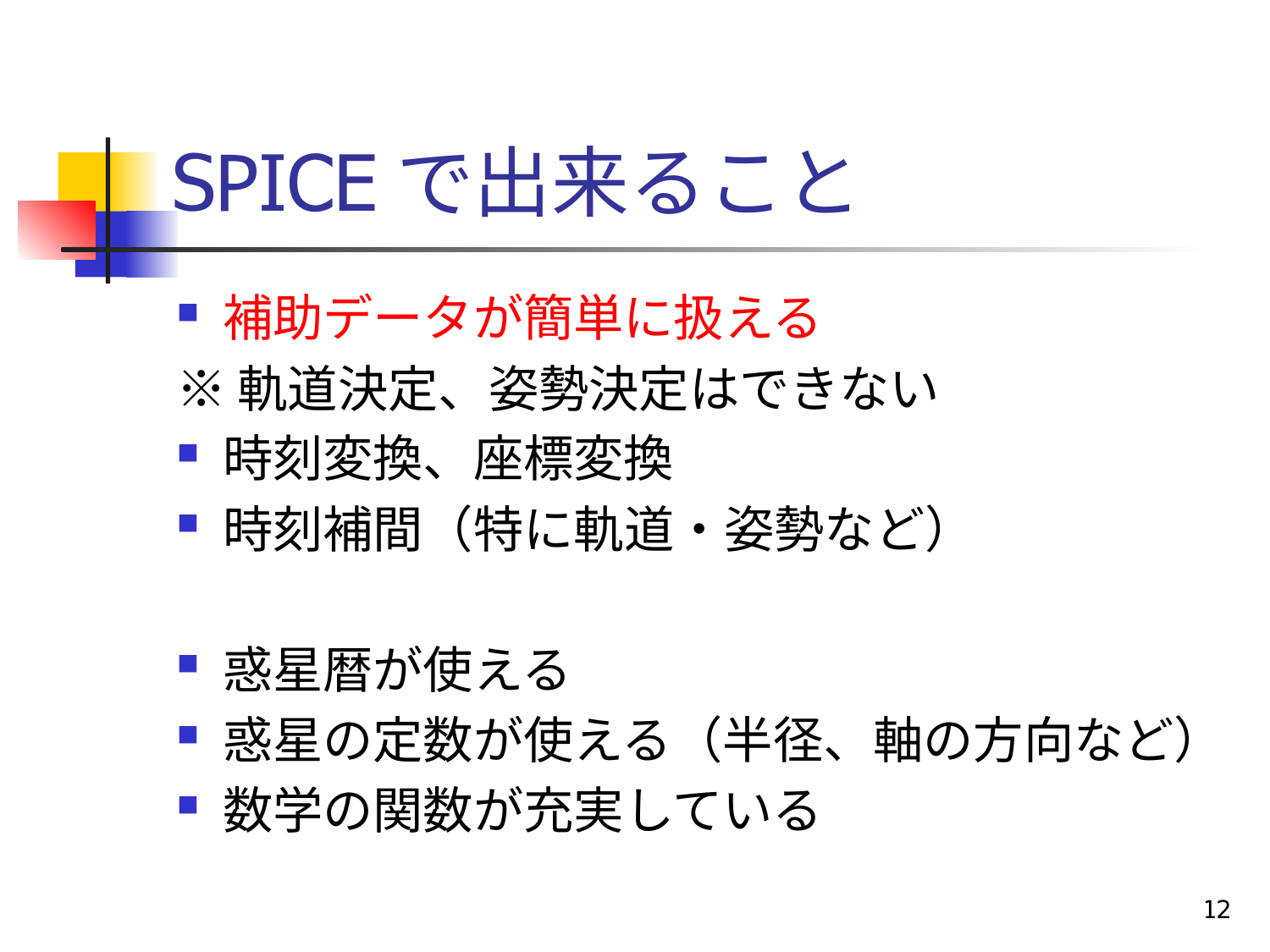

# SPICEで出来ること
補助データが簡単に扱える
※軌道決定、姿勢決定はできない
時刻変換、座標変換
時刻補間（特に軌道・姿勢など）

惑星暦が使える
惑星の定数が使える（半径、軸の方向など）
数学の関数が充実している

12